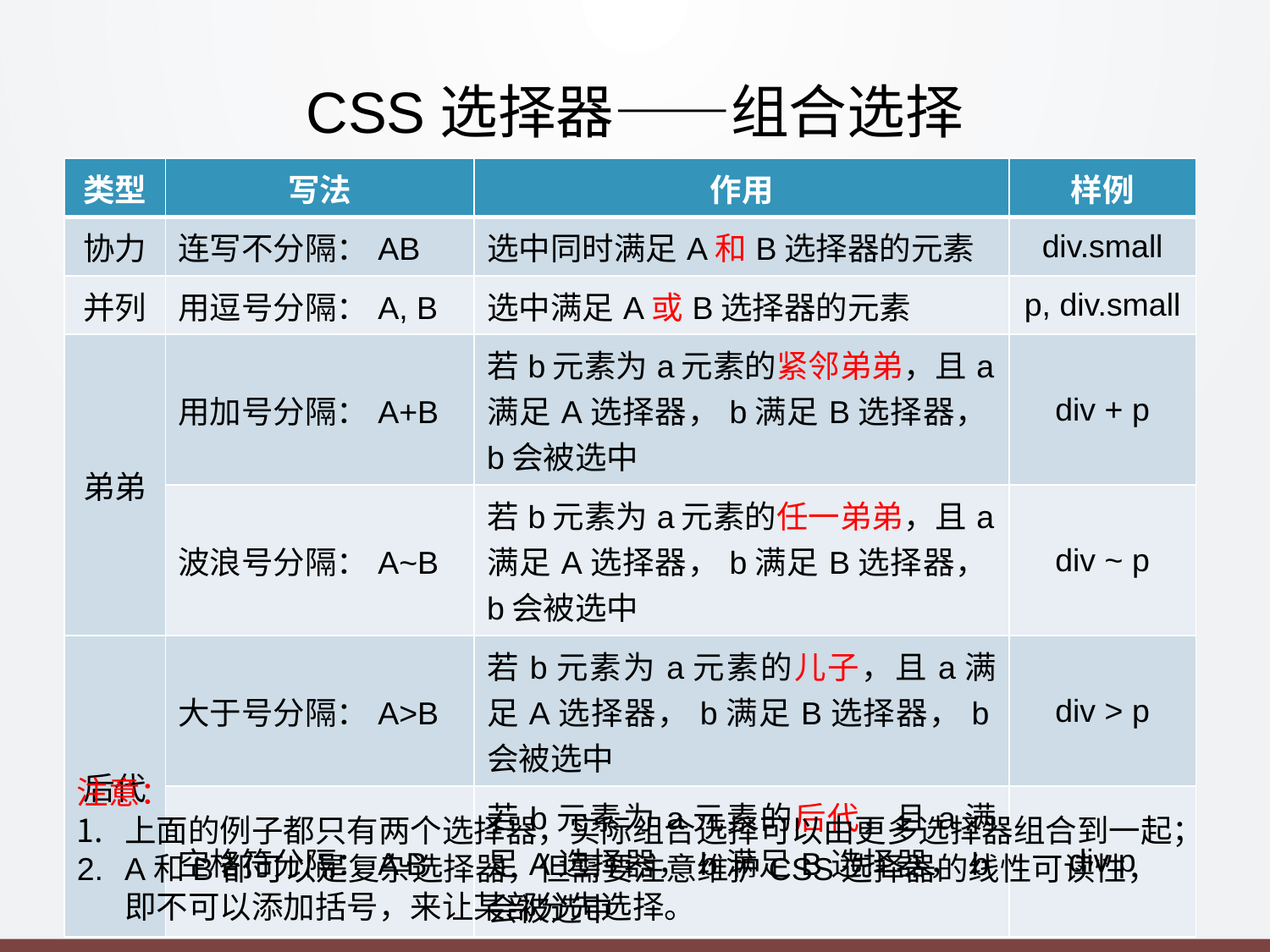

# CSS选择器——组合选择
| 类型 | 写法 | 作用 | 样例 |
| --- | --- | --- | --- |
| 协力 | 连写不分隔：AB | 选中同时满足A和B选择器的元素 | div.small |
| 并列 | 用逗号分隔：A, B | 选中满足A或B选择器的元素 | p, div.small |
| 弟弟 | 用加号分隔：A+B | 若b元素为a元素的紧邻弟弟，且a满足A选择器，b满足B选择器，b会被选中 | div + p |
|  | 波浪号分隔：A~B | 若b元素为a元素的任一弟弟，且a满足A选择器，b满足B选择器，b会被选中 | div ~ p |
| 后代 | 大于号分隔：A>B | 若b元素为a元素的儿子，且a满足A选择器，b满足B选择器，b会被选中 | div > p |
|  | 空格符分隔：A B | 若b元素为a元素的后代，且a满足A选择器，b满足B选择器，b会被选中 | div p |
注意：
上面的例子都只有两个选择器，实际组合选择可以由更多选择器组合到一起；
A和B都可以是复杂选择器，但需要注意维护CSS选择器的线性可读性，即不可以添加括号，来让某部分先选择。